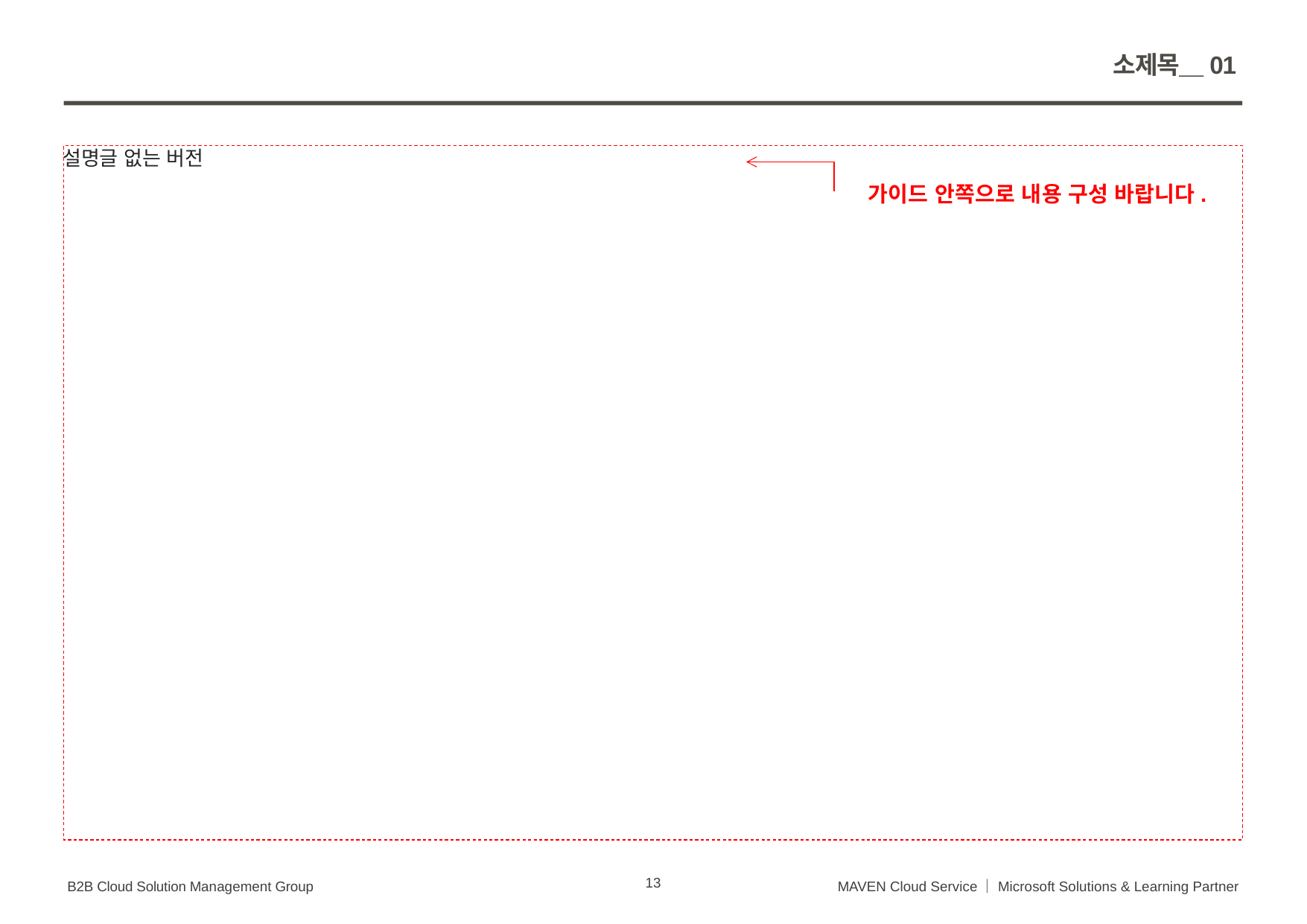

소제목＿01
설명글 없는 버전

가이드 안쪽으로 내용 구성 바랍니다.